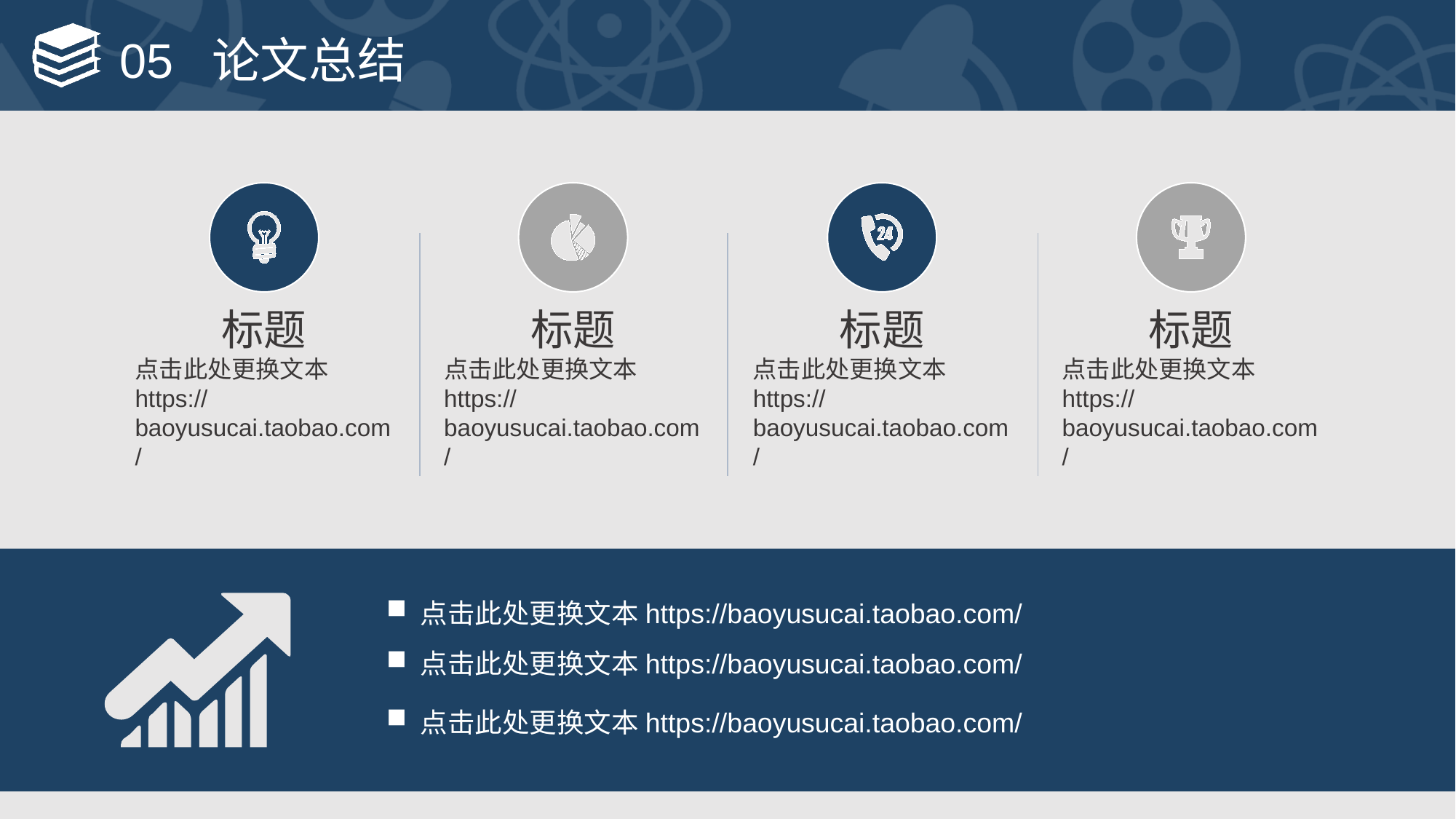

# 05  论文总结

标题
点击此处更换文本https://baoyusucai.taobao.com/
标题
点击此处更换文本https://baoyusucai.taobao.com/
标题
点击此处更换文本https://baoyusucai.taobao.com/
标题
点击此处更换文本https://baoyusucai.taobao.com/

点击此处更换文本https://baoyusucai.taobao.com/
点击此处更换文本https://baoyusucai.taobao.com/
点击此处更换文本https://baoyusucai.taobao.com/